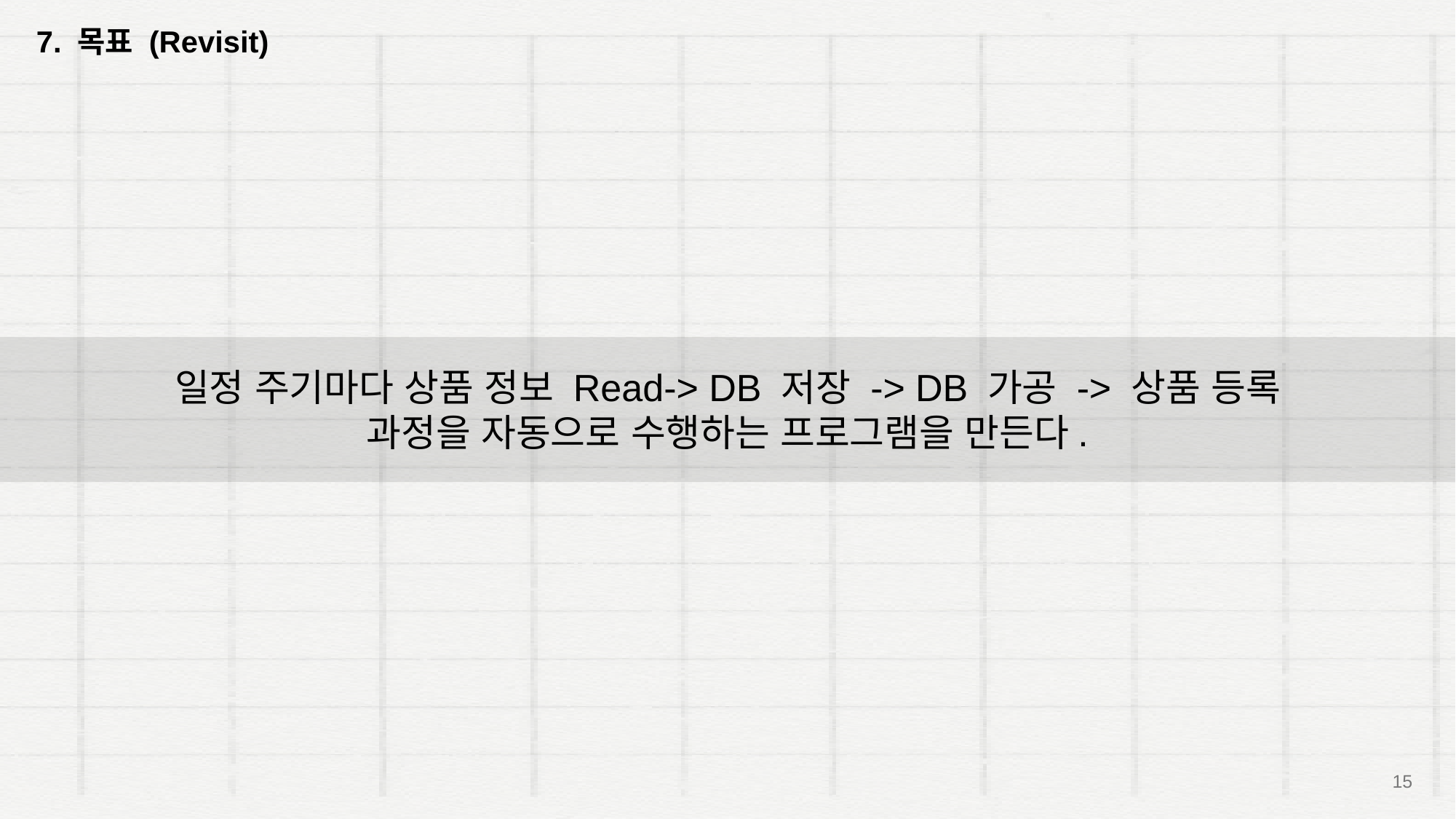

7. 목표 (Revisit)

일정 주기마다 상품 정보 Read-> DB 저장 -> DB 가공 -> 상품 등록
과정을 자동으로 수행하는 프로그램을 만든다.
15